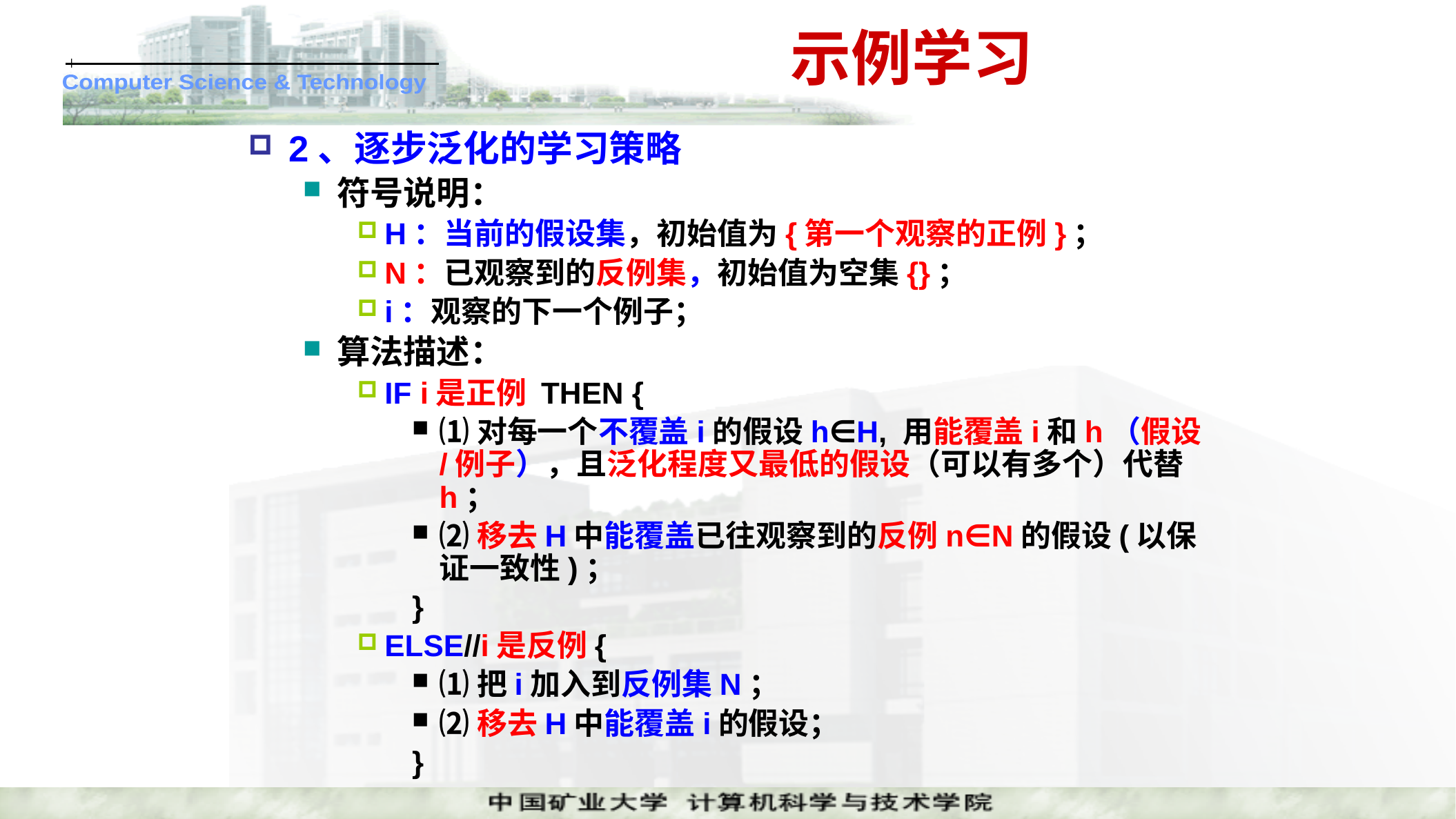

# 示例学习
2、逐步泛化的学习策略
符号说明：
H：当前的假设集，初始值为{第一个观察的正例}；
N：已观察到的反例集，初始值为空集{}；
i：观察的下一个例子；
算法描述：
IF i是正例 THEN {
⑴对每一个不覆盖i的假设h∈H, 用能覆盖i和h（假设/例子），且泛化程度又最低的假设（可以有多个）代替h；
⑵移去H中能覆盖已往观察到的反例n∈N的假设(以保证一致性)；
}
ELSE//i是反例{
⑴把i加入到反例集N；
⑵移去H中能覆盖i的假设；
}
68